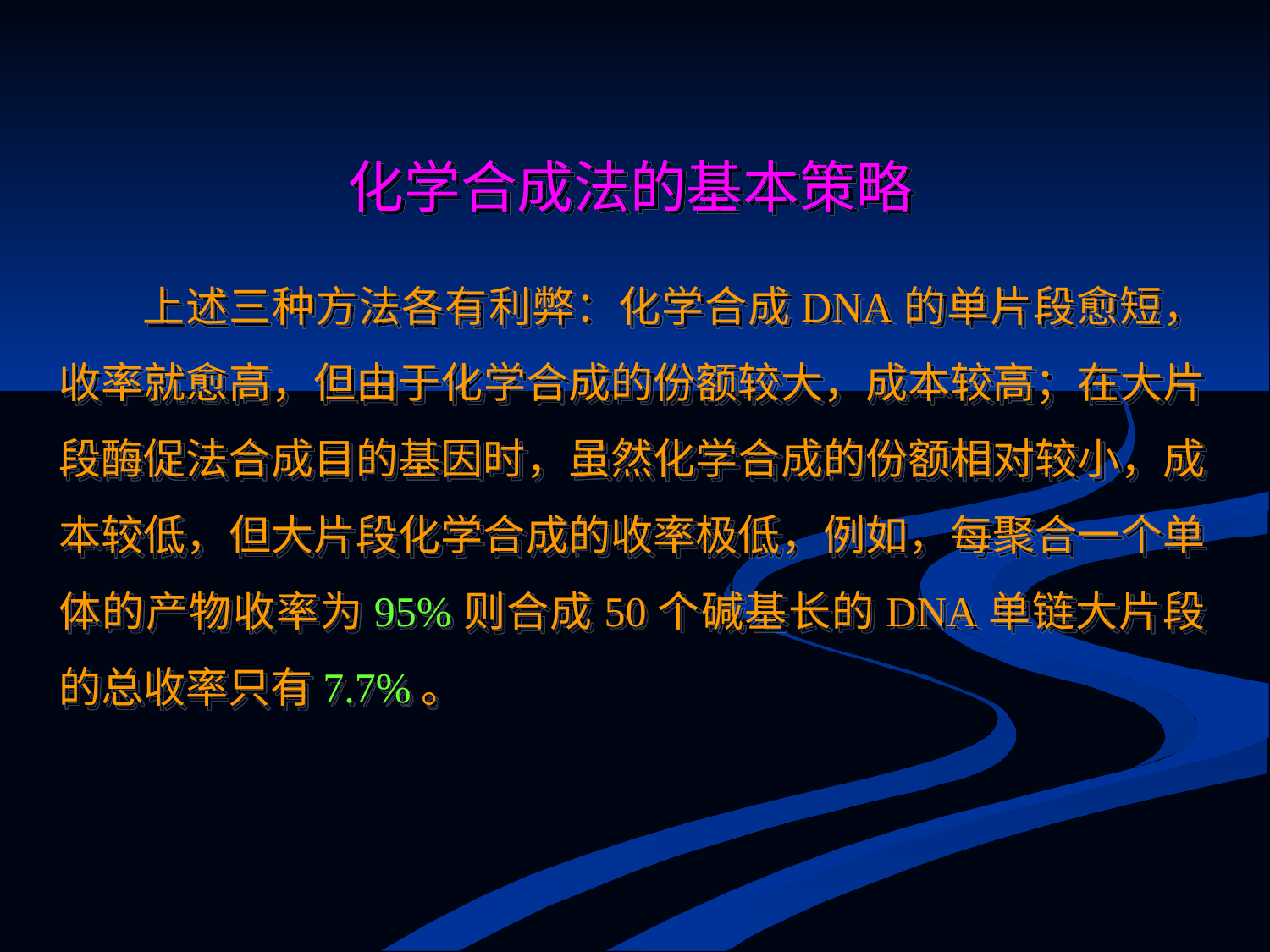

化学合成法的基本策略
       上述三种方法各有利弊：化学合成DNA的单片段愈短，收率就愈高，但由于化学合成的份额较大，成本较高；在大片段酶促法合成目的基因时，虽然化学合成的份额相对较小，成本较低，但大片段化学合成的收率极低，例如，每聚合一个单体的产物收率为95%则合成50个碱基长的DNA单链大片段的总收率只有7.7%。